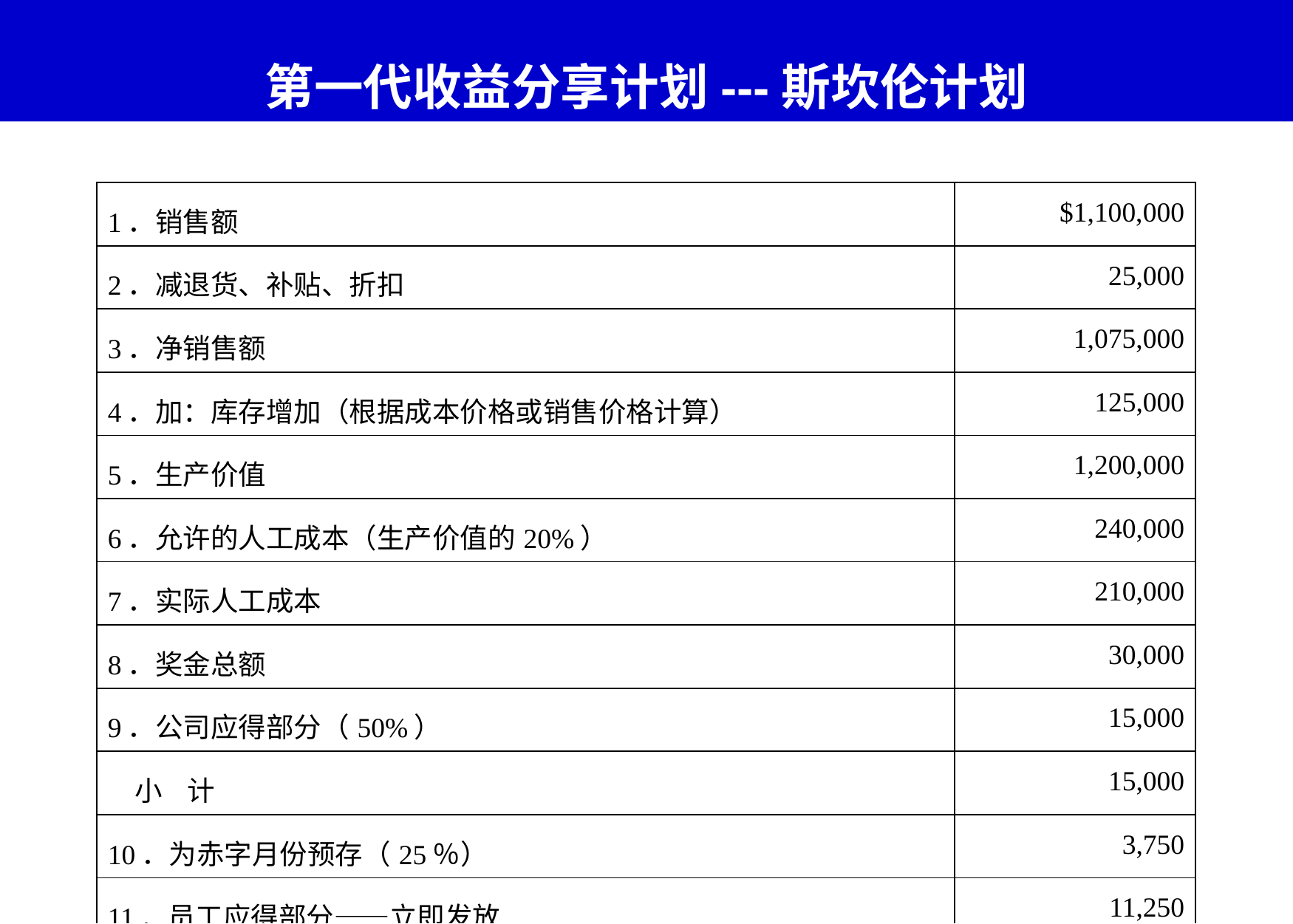

# 第一代收益分享计划---斯坎伦计划
| 1．销售额 | $1,100,000 |
| --- | --- |
| 2．减退货、补贴、折扣 | 25,000 |
| 3．净销售额 | 1,075,000 |
| 4．加：库存增加（根据成本价格或销售价格计算） | 125,000 |
| 5．生产价值 | 1,200,000 |
| 6．允许的人工成本（生产价值的20%） | 240,000 |
| 7．实际人工成本 | 210,000 |
| 8．奖金总额 | 30,000 |
| 9．公司应得部分（50%） | 15,000 |
| 小 计 | 15,000 |
| 10．为赤字月份预存（25％） | 3,750 |
| 11．员工应得部分——立即发放 | 11,250 |